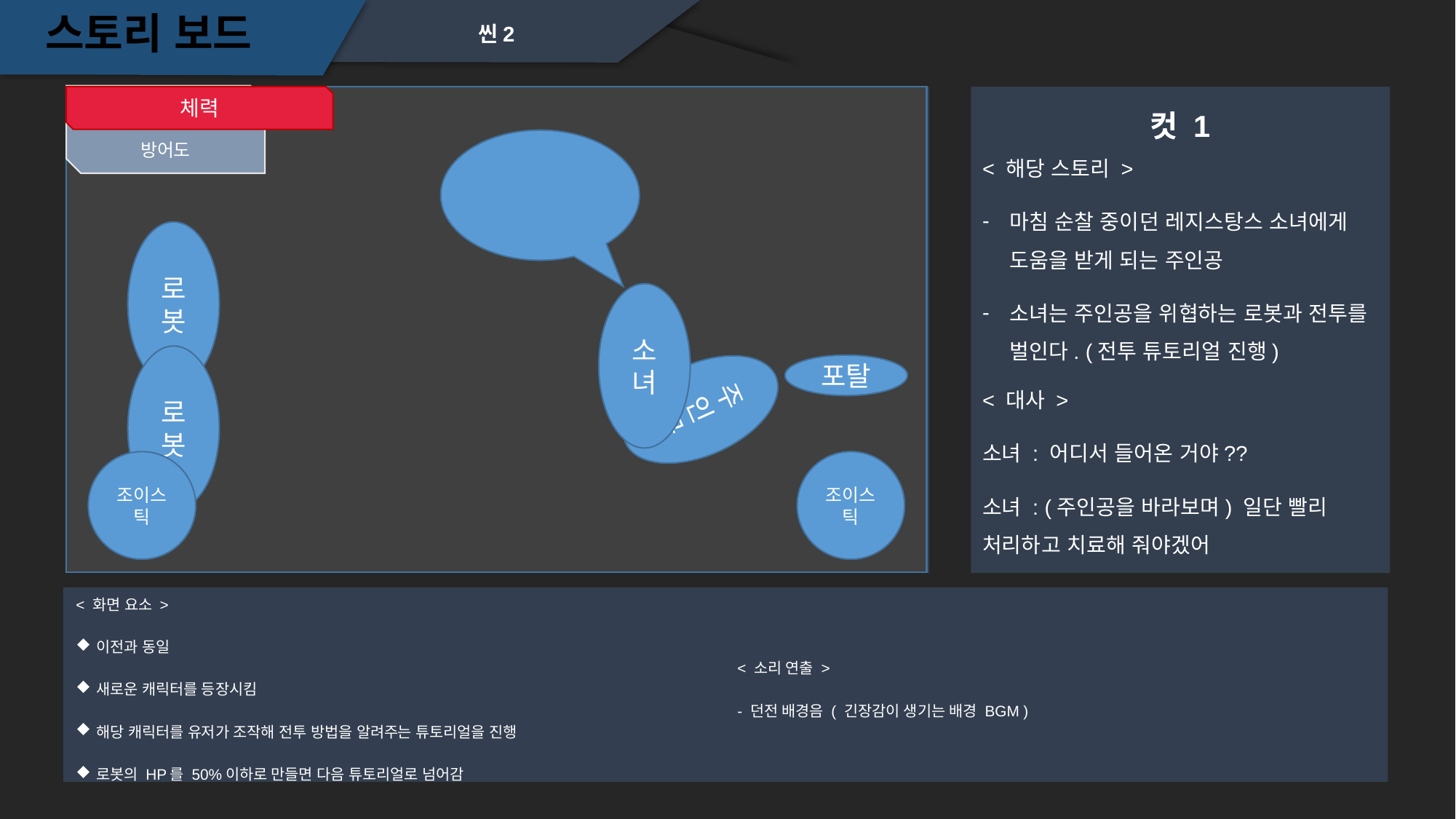

스토리 보드
씬2
방어도
체력

컷 1

< 해당 스토리 >
마침 순찰 중이던 레지스탕스 소녀에게 도움을 받게 되는 주인공
소녀는 주인공을 위협하는 로봇과 전투를 벌인다. (전투 튜토리얼 진행)
로봇
소녀
주인공
로봇
포탈
< 대사 >
소녀 : 어디서 들어온 거야??
소녀 : (주인공을 바라보며) 일단 빨리 처리하고 치료해 줘야겠어
조이스틱
조이스틱
< 화면 요소 >
이전과 동일
새로운 캐릭터를 등장시킴
해당 캐릭터를 유저가 조작해 전투 방법을 알려주는 튜토리얼을 진행
로봇의 HP를 50%이하로 만들면 다음 튜토리얼로 넘어감
< 소리 연출 >
- 던전 배경음 ( 긴장감이 생기는 배경 BGM )